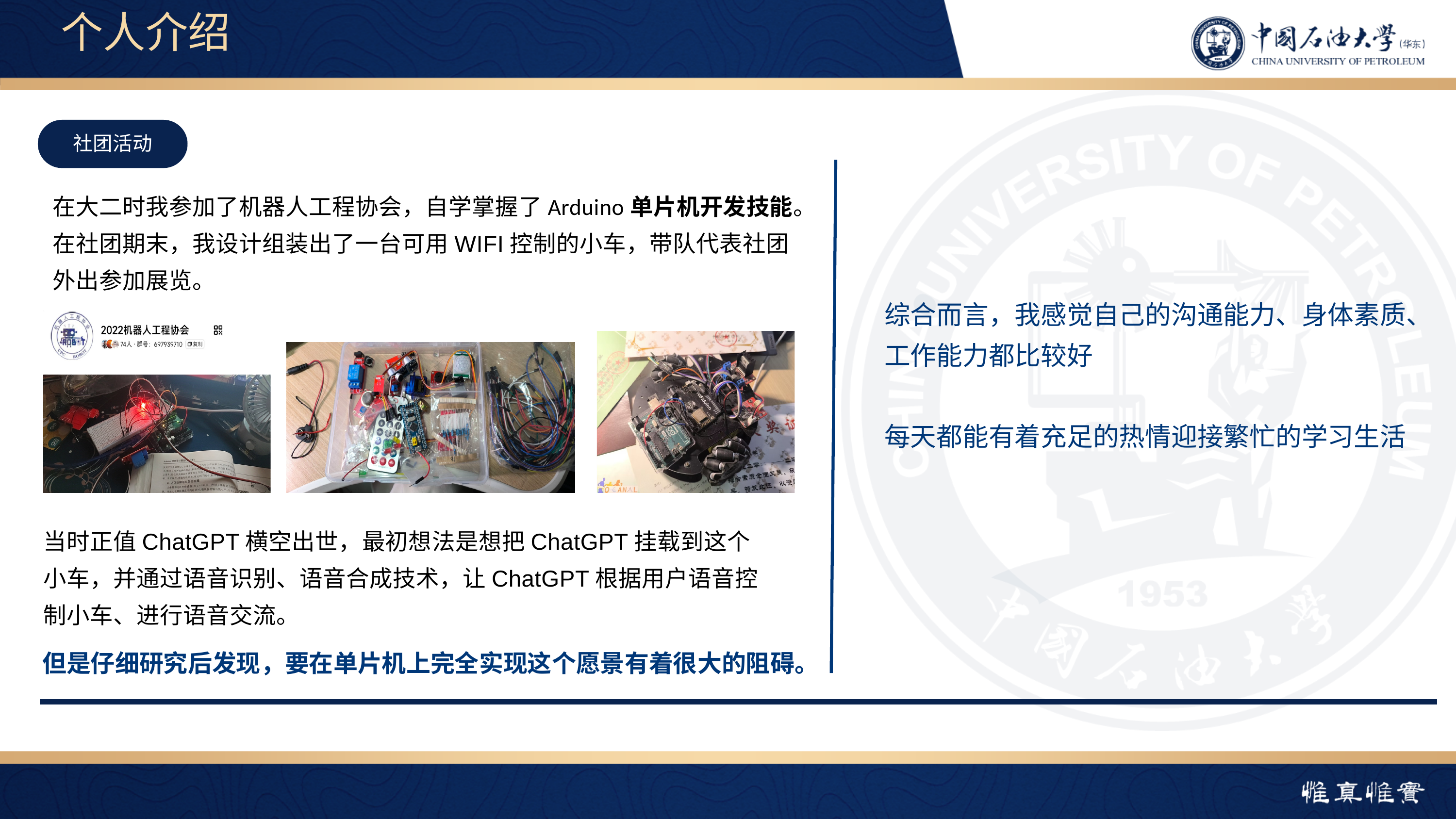

个人介绍

社团活动

在大二时我参加了机器人工程协会，自学掌握了Arduino单片机开发技能。在社团期末，我设计组装出了一台可用WIFI控制的小车，带队代表社团外出参加展览。
综合而言，我感觉自己的沟通能力、身体素质、工作能力都比较好

每天都能有着充足的热情迎接繁忙的学习生活

当时正值ChatGPT横空出世，最初想法是想把ChatGPT挂载到这个小车，并通过语音识别、语音合成技术，让ChatGPT根据用户语音控制小车、进行语音交流。
但是仔细研究后发现，要在单片机上完全实现这个愿景有着很大的阻碍。